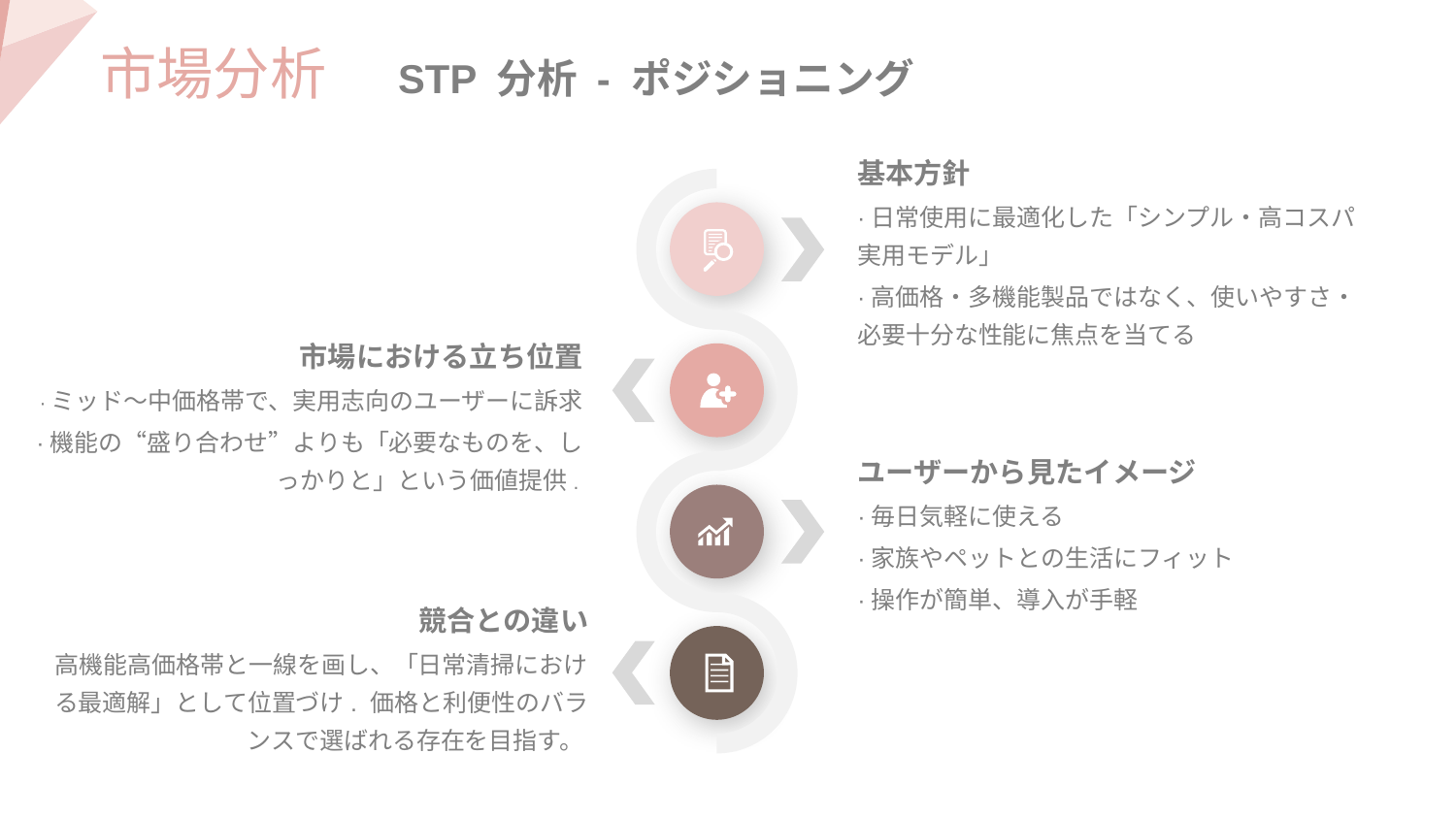

市場分析
 STP 分析 - ポジショニング
基本方針
·日常使用に最適化した「シンプル・高コスパ実用モデル」
·高価格・多機能製品ではなく、使いやすさ・必要十分な性能に焦点を当てる

市場における立ち位置
·ミッド〜中価格帯で、実用志向のユーザーに訴求
·機能の“盛り合わせ”よりも「必要なものを、しっかりと」という価値提供.

ユーザーから見たイメージ
·毎日気軽に使える
·家族やペットとの生活にフィット
·操作が簡単、導入が手軽

競合との違い
高機能高価格帯と一線を画し、「日常清掃における最適解」として位置づけ. 価格と利便性のバランスで選ばれる存在を目指す。